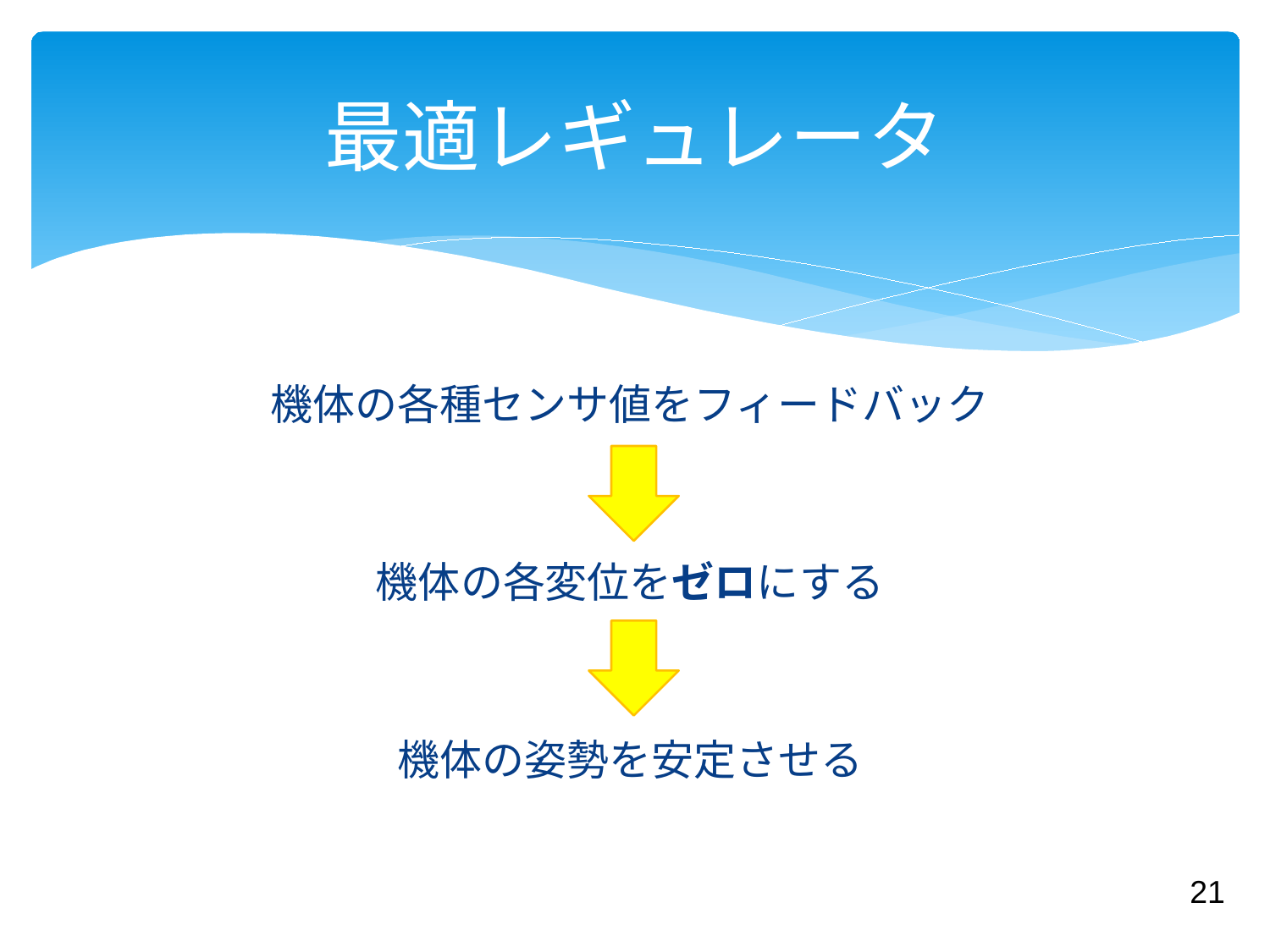

# 最適レギュレータ
機体の各種センサ値をフィードバック

機体の各変位をゼロにする

機体の姿勢を安定させる

21